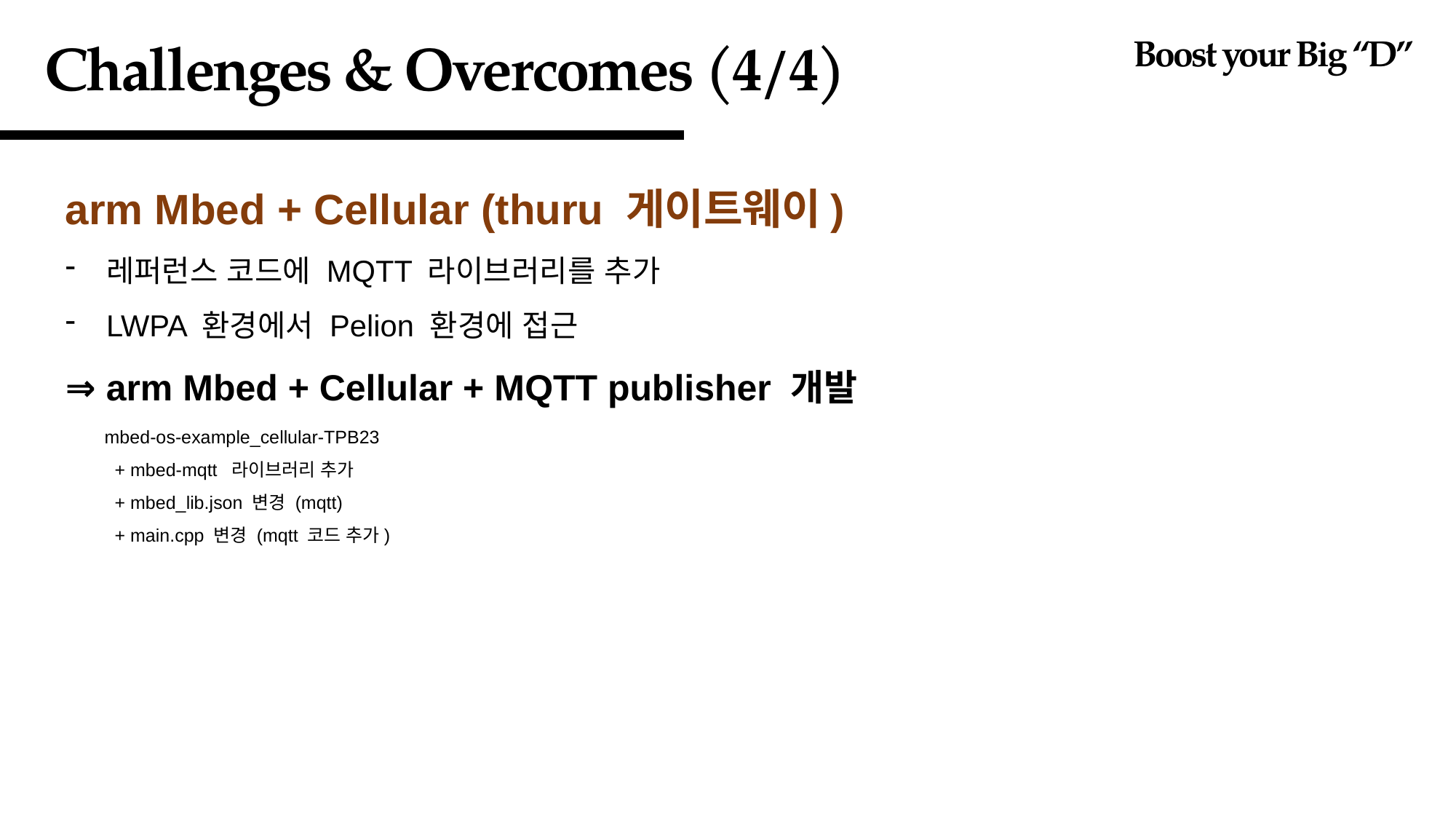

Challenges & Overcomes (4/4)
Boost your Big “D”
arm Mbed + Cellular (thuru 게이트웨이)
레퍼런스 코드에 MQTT 라이브러리를 추가
LWPA 환경에서 Pelion 환경에 접근
⇒ arm Mbed + Cellular + MQTT publisher 개발
mbed-os-example_cellular-TPB23
  + mbed-mqtt  라이브러리 추가
  + mbed_lib.json 변경 (mqtt)
  + main.cpp 변경 (mqtt 코드 추가)